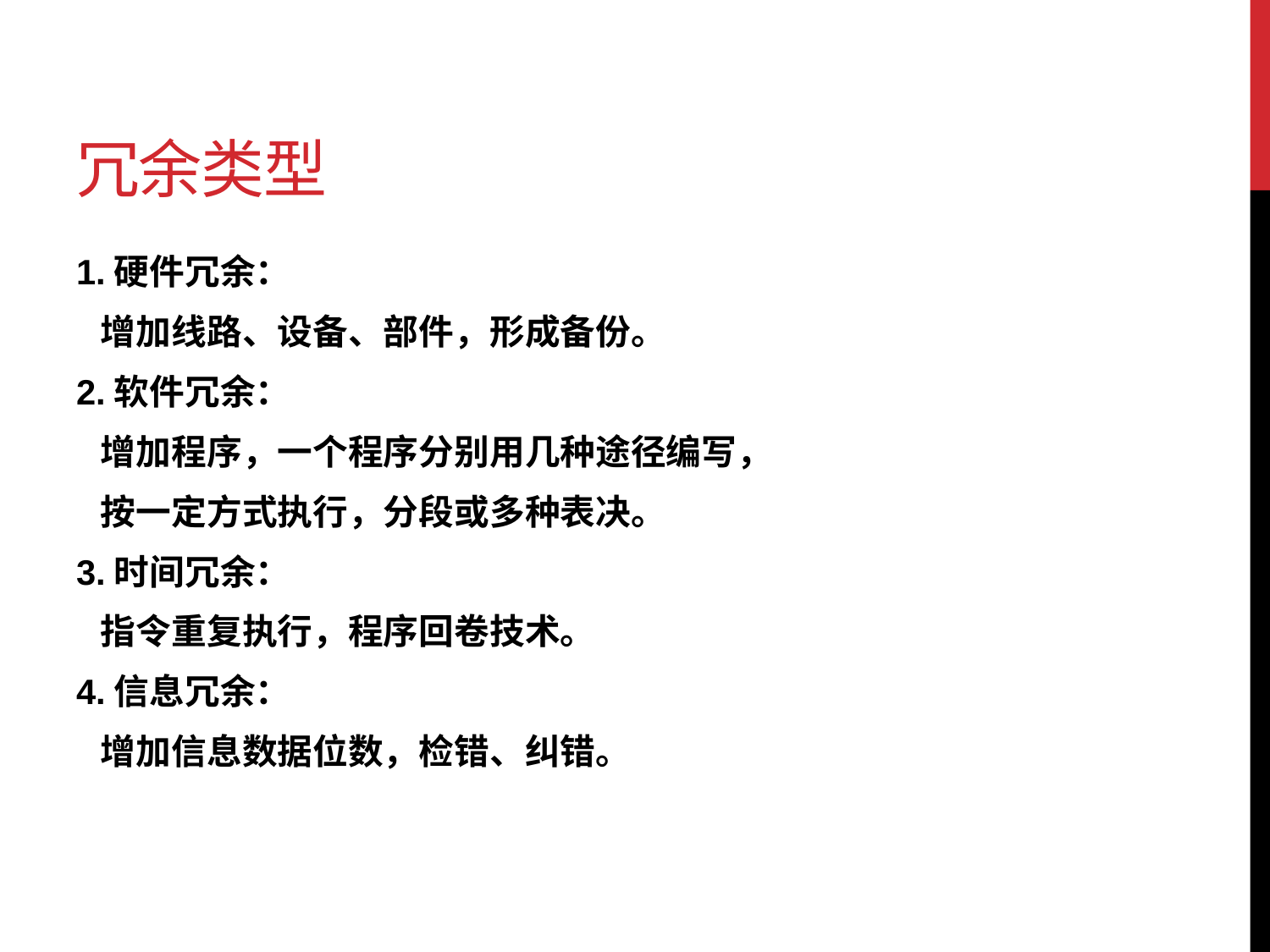

# 冗余类型
1.硬件冗余：
  增加线路、设备、部件，形成备份。
2.软件冗余：
  增加程序，一个程序分别用几种途径编写，
  按一定方式执行，分段或多种表决。
3.时间冗余：
  指令重复执行，程序回卷技术。
4.信息冗余：
  增加信息数据位数，检错、纠错。